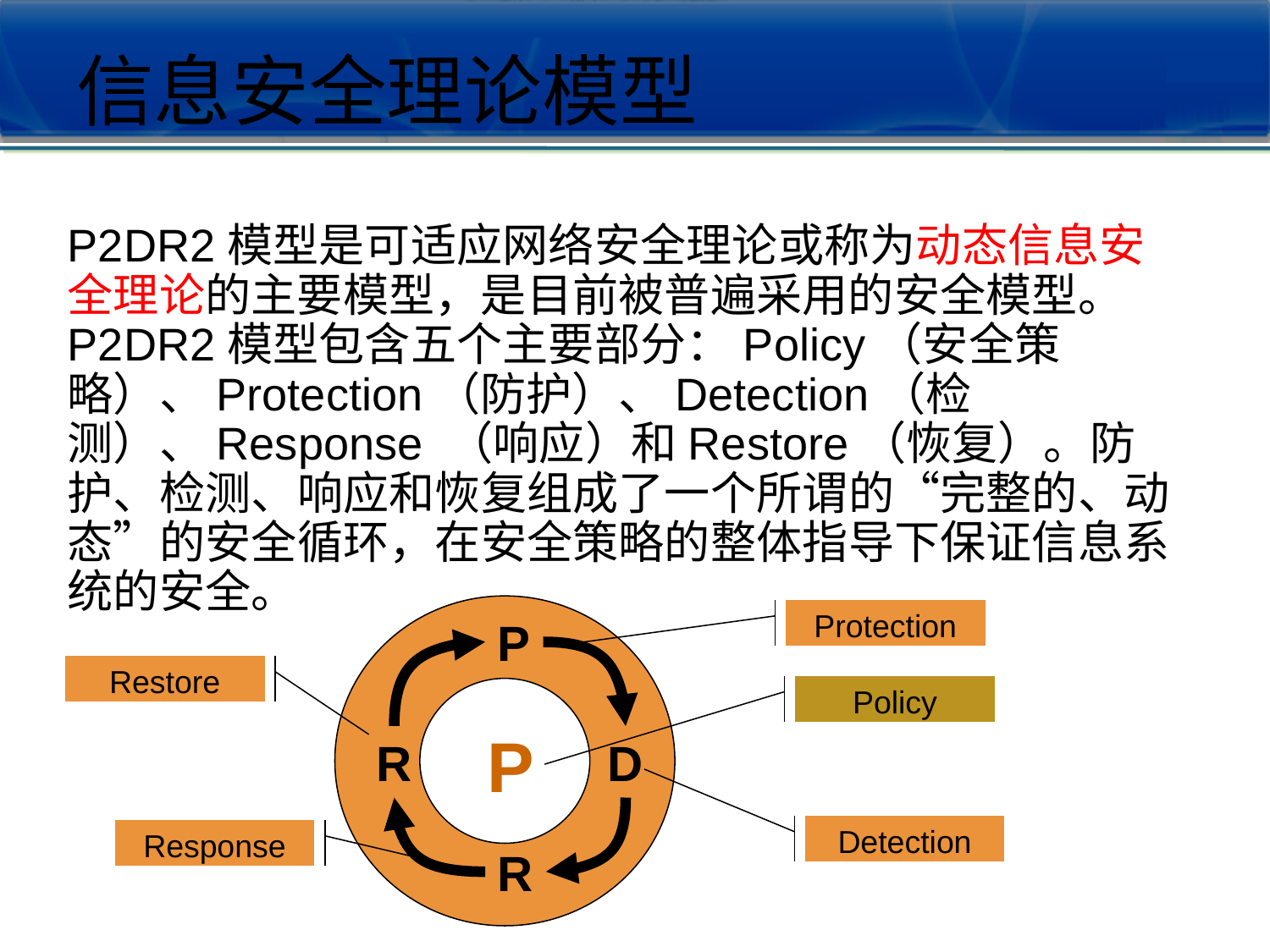

信息安全理论模型
P2DR2模型是可适应网络安全理论或称为动态信息安全理论的主要模型，是目前被普遍采用的安全模型。
P2DR2模型包含五个主要部分：Policy（安全策略）、Protection（防护）、Detection（检测）、Response （响应）和Restore（恢复）。防护、检测、响应和恢复组成了一个所谓的“完整的、动态”的安全循环，在安全策略的整体指导下保证信息系统的安全。

Protection
P
Restore
Policy
P
R
D
Detection
Response
R